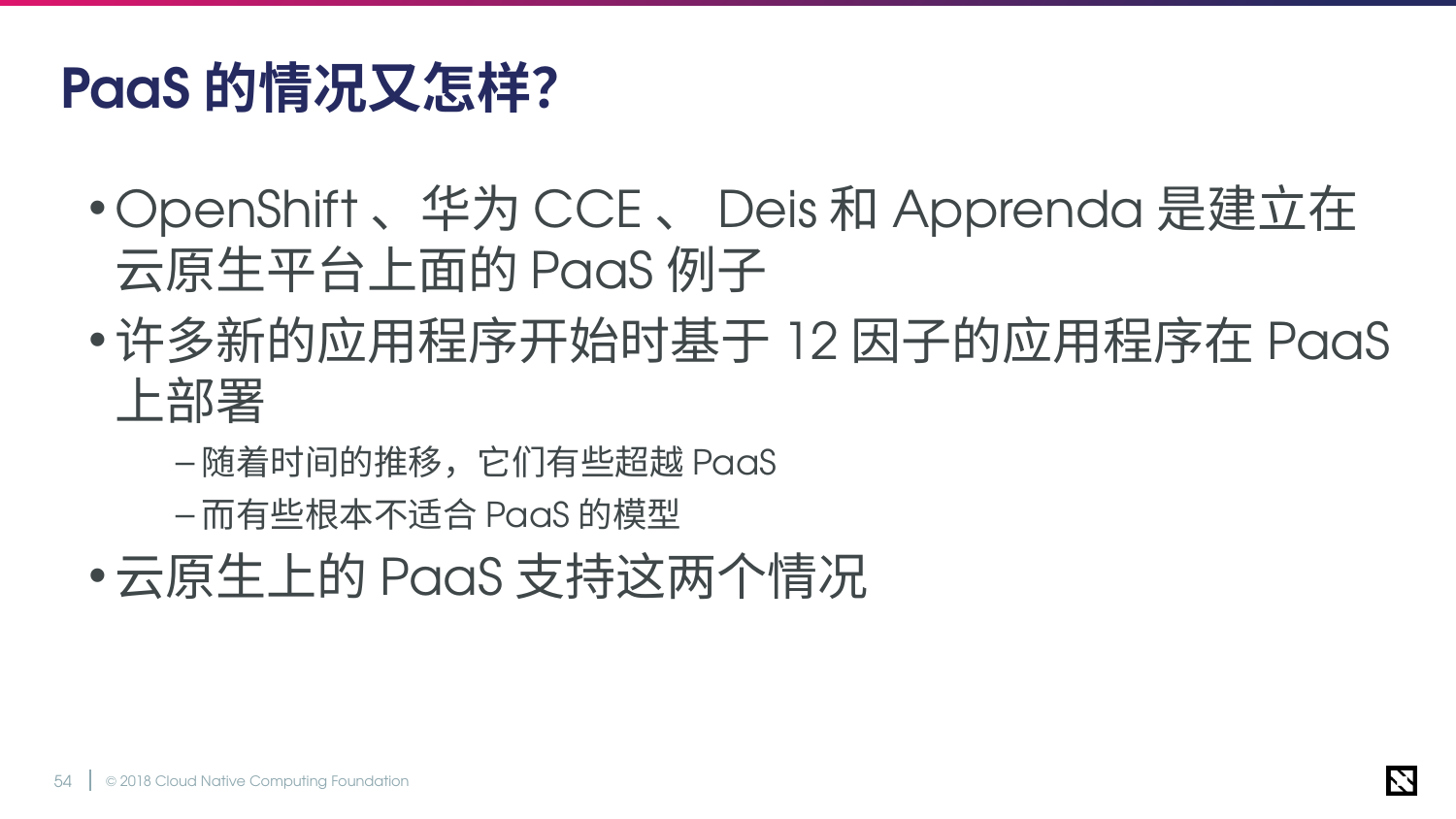

# PaaS的情况又怎样？
OpenShift、华为CCE、Deis和Apprenda是建立在云原生平台上面的PaaS例子
许多新的应用程序开始时基于12因子的应用程序在PaaS上部署
随着时间的推移，它们有些超越PaaS
而有些根本不适合PaaS的模型
云原生上的PaaS支持这两个情况